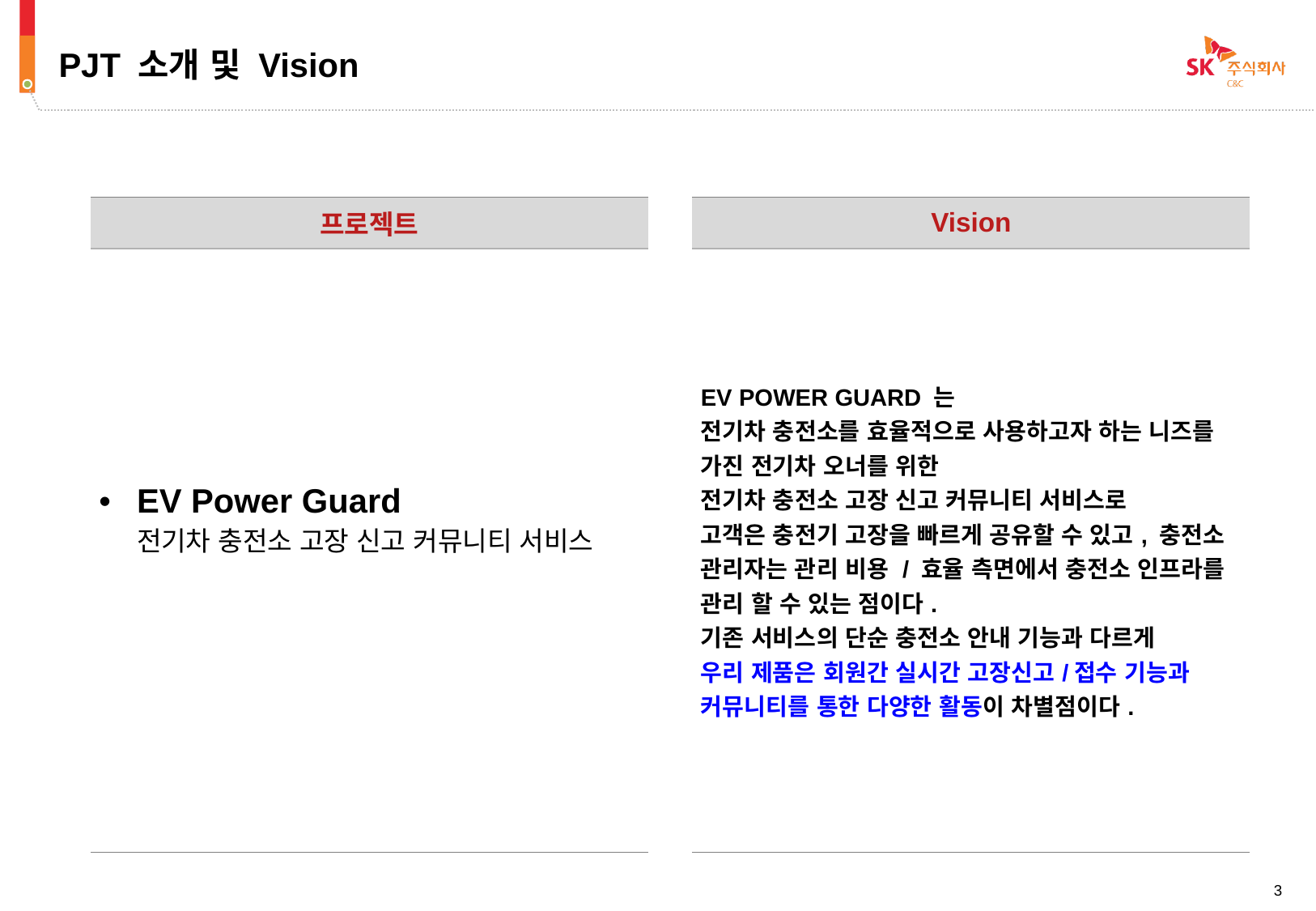

PJT 소개 및 Vision
| 프로젝트 |
| --- |
| EV Power Guard 전기차 충전소 고장 신고 커뮤니티 서비스 |
| Vision |
| --- |
| EV POWER GUARD 는 전기차 충전소를 효율적으로 사용하고자 하는 니즈를 가진 전기차 오너를 위한 전기차 충전소 고장 신고 커뮤니티 서비스로 고객은 충전기 고장을 빠르게 공유할 수 있고, 충전소 관리자는 관리 비용 / 효율 측면에서 충전소 인프라를 관리 할 수 있는 점이다. 기존 서비스의 단순 충전소 안내 기능과 다르게 우리 제품은 회원간 실시간 고장신고/접수 기능과 커뮤니티를 통한 다양한 활동이 차별점이다. |